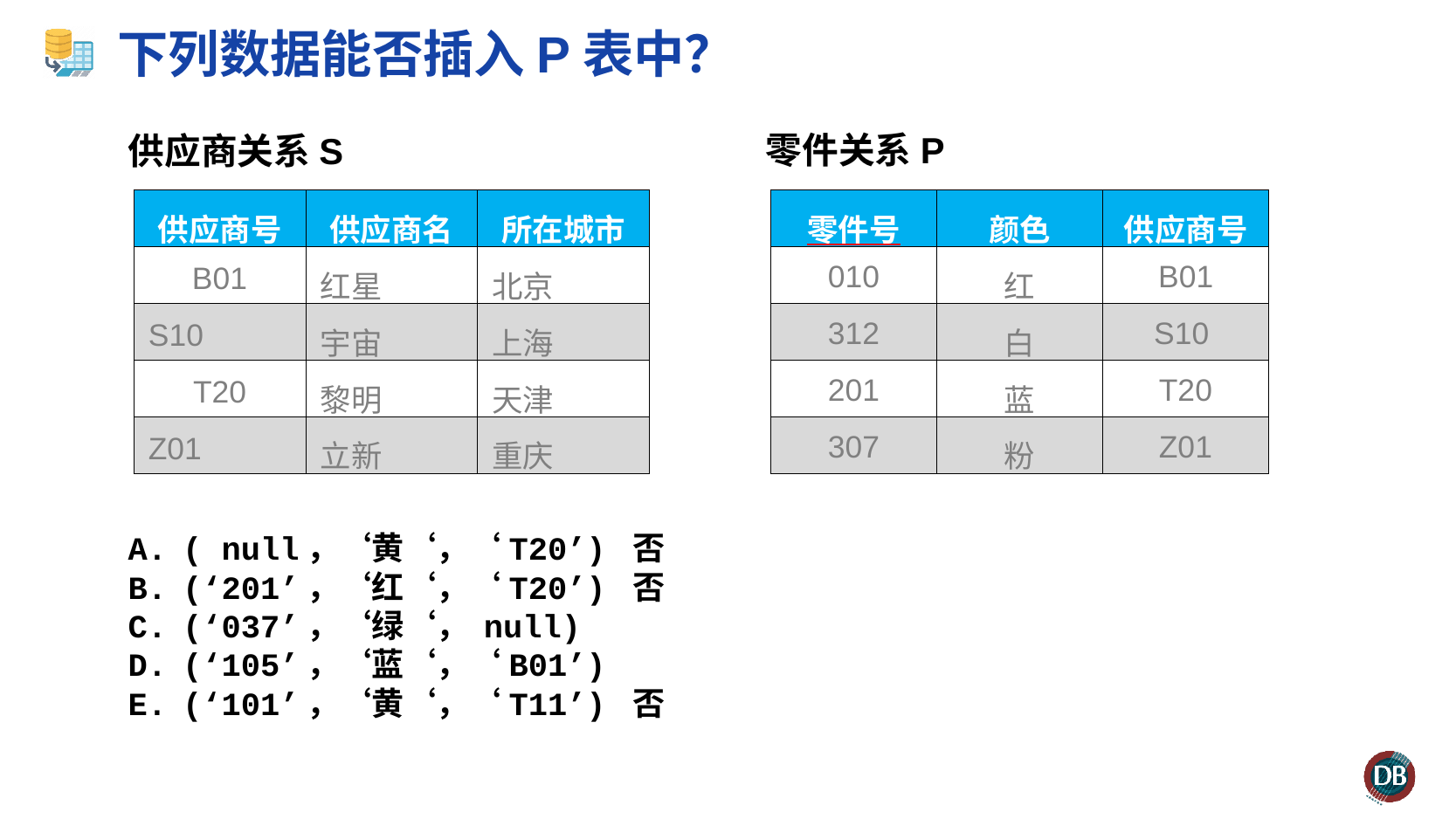

# 下列数据能否插入P表中？
零件关系P
供应商关系S
| 供应商号 | 供应商名 | 所在城市 |
| --- | --- | --- |
| B01 | 红星 | 北京 |
| S10 | 宇宙 | 上海 |
| T20 | 黎明 | 天津 |
| Z01 | 立新 | 重庆 |
| 零件号 | 颜色 | 供应商号 |
| --- | --- | --- |
| 010 | 红 | B01 |
| 312 | 白 | S10 |
| 201 | 蓝 | T20 |
| 307 | 粉 | Z01 |
( null，‘黄‘，‘T20’) 否
(‘201’，‘红‘，‘T20’) 否
(‘037’，‘绿‘， null)
(‘105’，‘蓝‘，‘B01’)
(‘101’，‘黄‘，‘T11’) 否